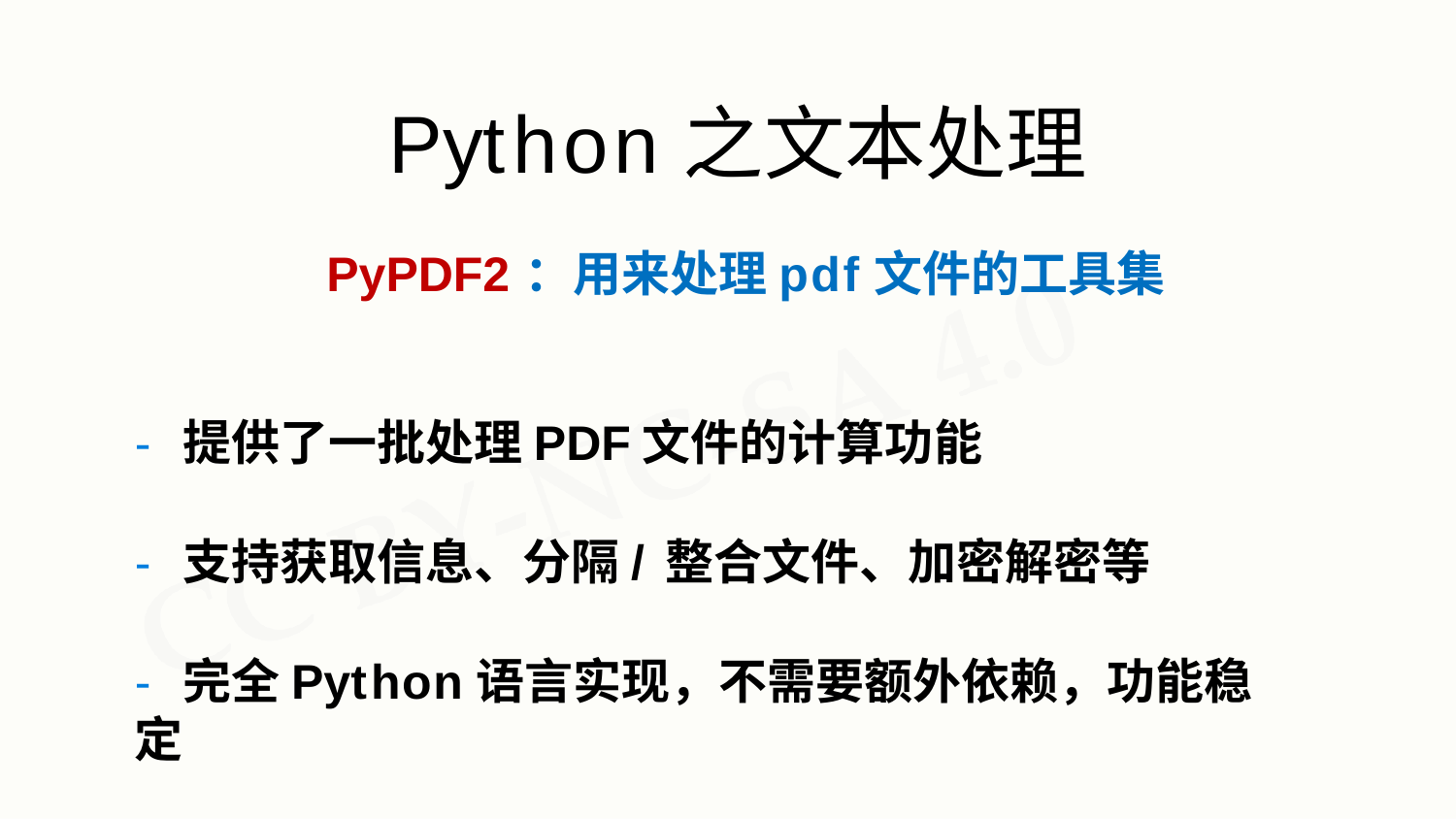

# Python之文本处理
PyPDF2：用来处理pdf文件的工具集

- 提供了一批处理PDF文件的计算功能

- 支持获取信息、分隔/整合文件、加密解密等

- 完全Python语言实现，不需要额外依赖，功能稳定